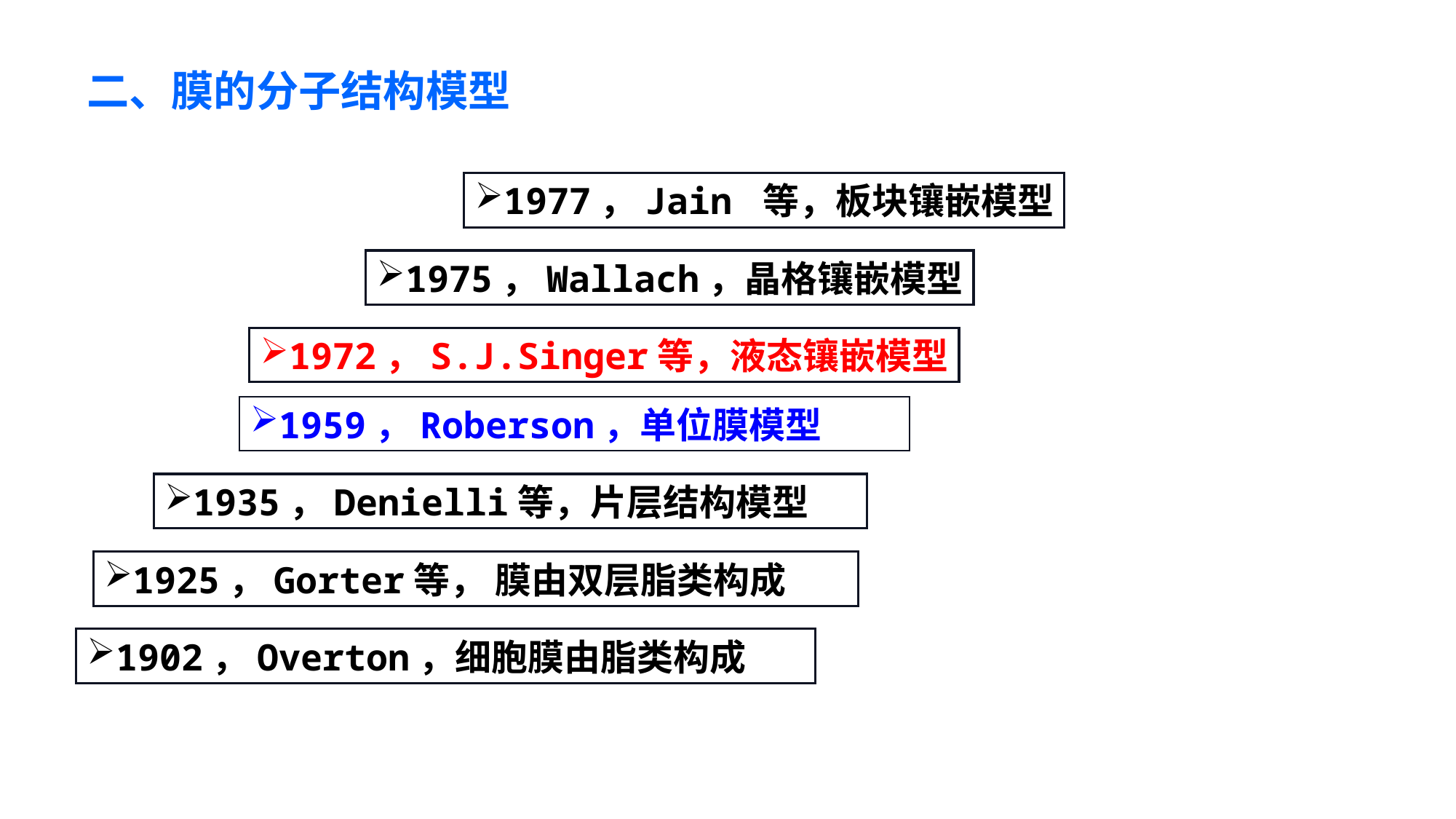

二、膜的分子结构模型
1977，Jain 等，板块镶嵌模型
1975，Wallach，晶格镶嵌模型
1972，S.J.Singer等，液态镶嵌模型
1959，Roberson，单位膜模型
1935，Denielli等，片层结构模型
1925，Gorter等， 膜由双层脂类构成
1902，Overton，细胞膜由脂类构成